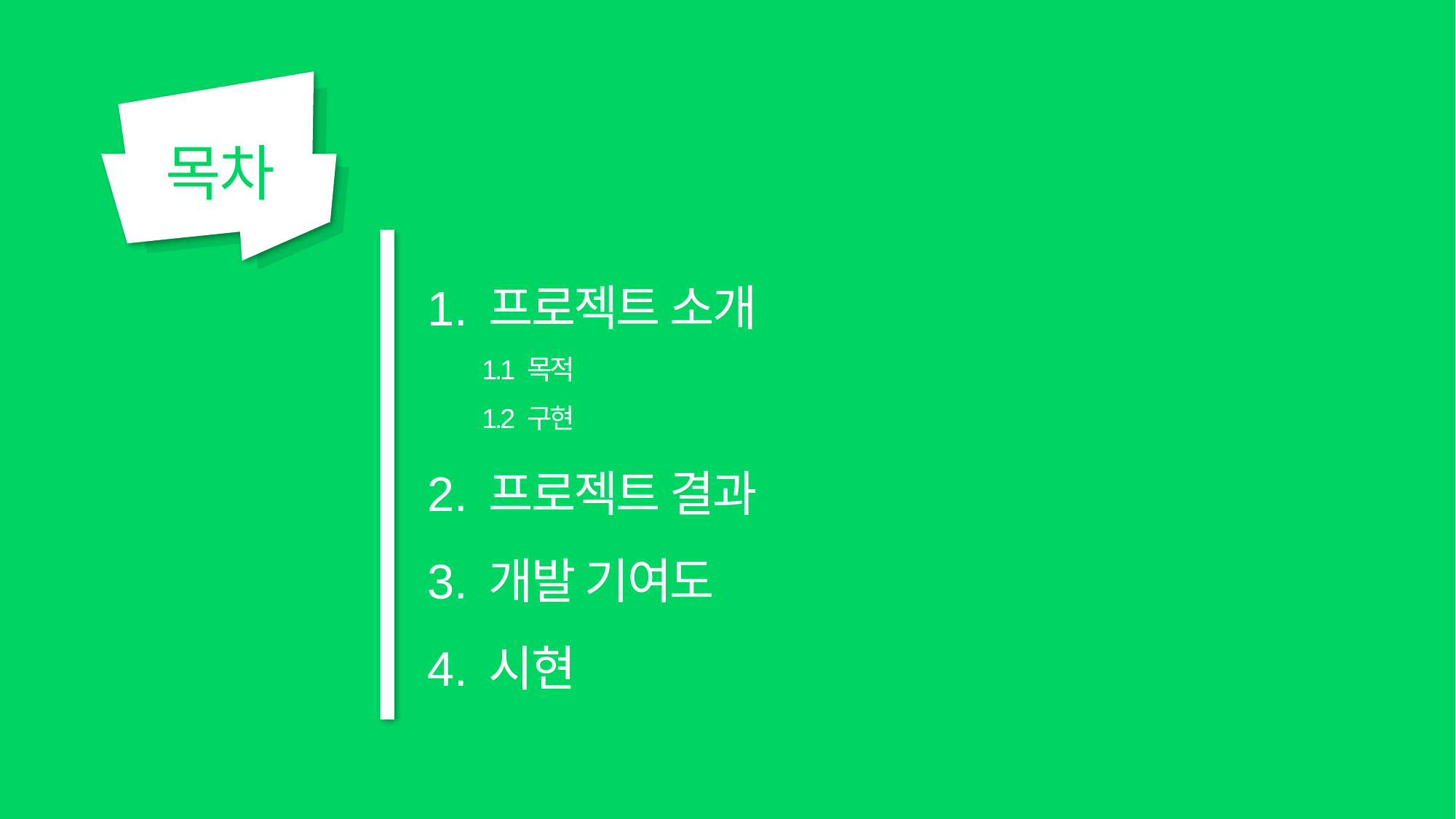

목차

프로젝트 소개
1.1 목적
1.2 구현
프로젝트 결과
개발 기여도
시현